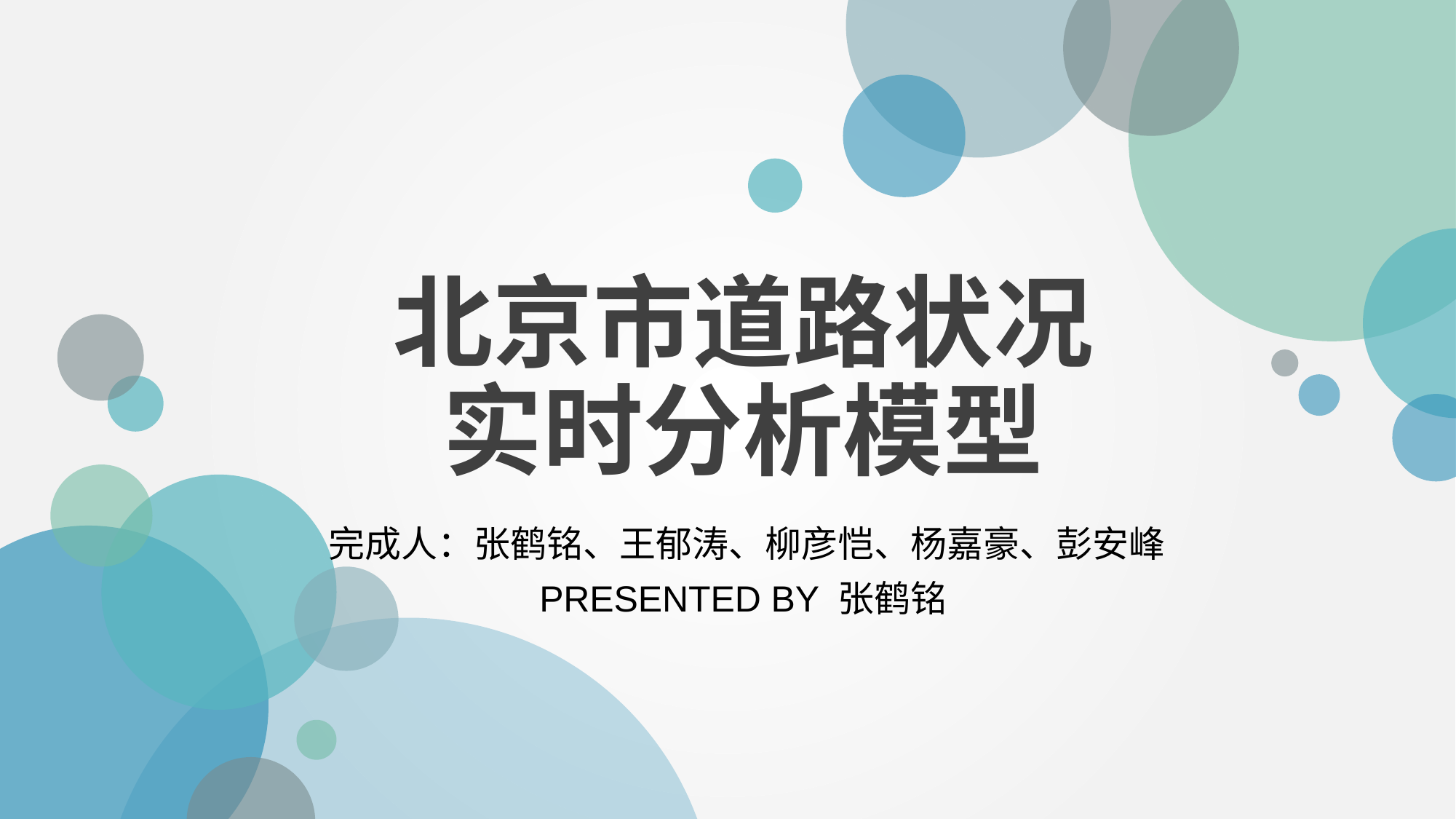

北京市道路状况实时分析模型
完成人：张鹤铭、王郁涛、柳彦恺、杨嘉豪、彭安峰
PRESENTED BY 张鹤铭